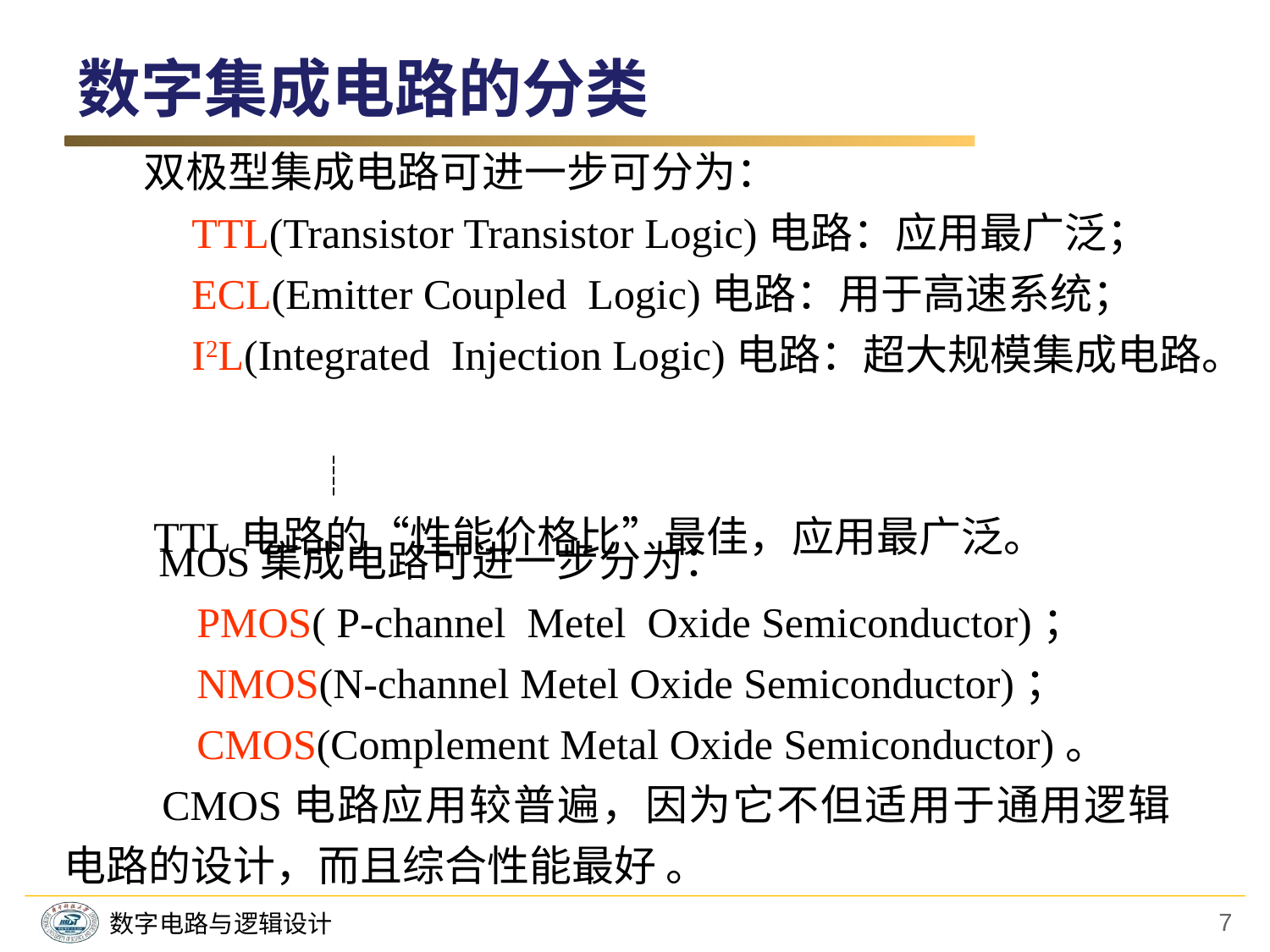

数字集成电路的分类
　　双极型集成电路可进一步可分为：
　　    TTL(Transistor Transistor Logic)电路：应用最广泛；
　　    ECL(Emitter Coupled  Logic)电路：用于高速系统；
　　    I2L(Integrated  Injection Logic)电路：超大规模集成电路。
　　　　　　┊
　　TTL电路的“性能价格比”最佳，应用最广泛。
　　MOS集成电路可进一步分为：
　　    PMOS( P-channel  Metel  Oxide Semiconductor)；
　　    NMOS(N-channel Metel Oxide Semiconductor)；
　　    CMOS(Complement Metal Oxide Semiconductor)。
　　CMOS电路应用较普遍，因为它不但适用于通用逻辑电路的设计，而且综合性能最好 。
7
数字电路与逻辑设计